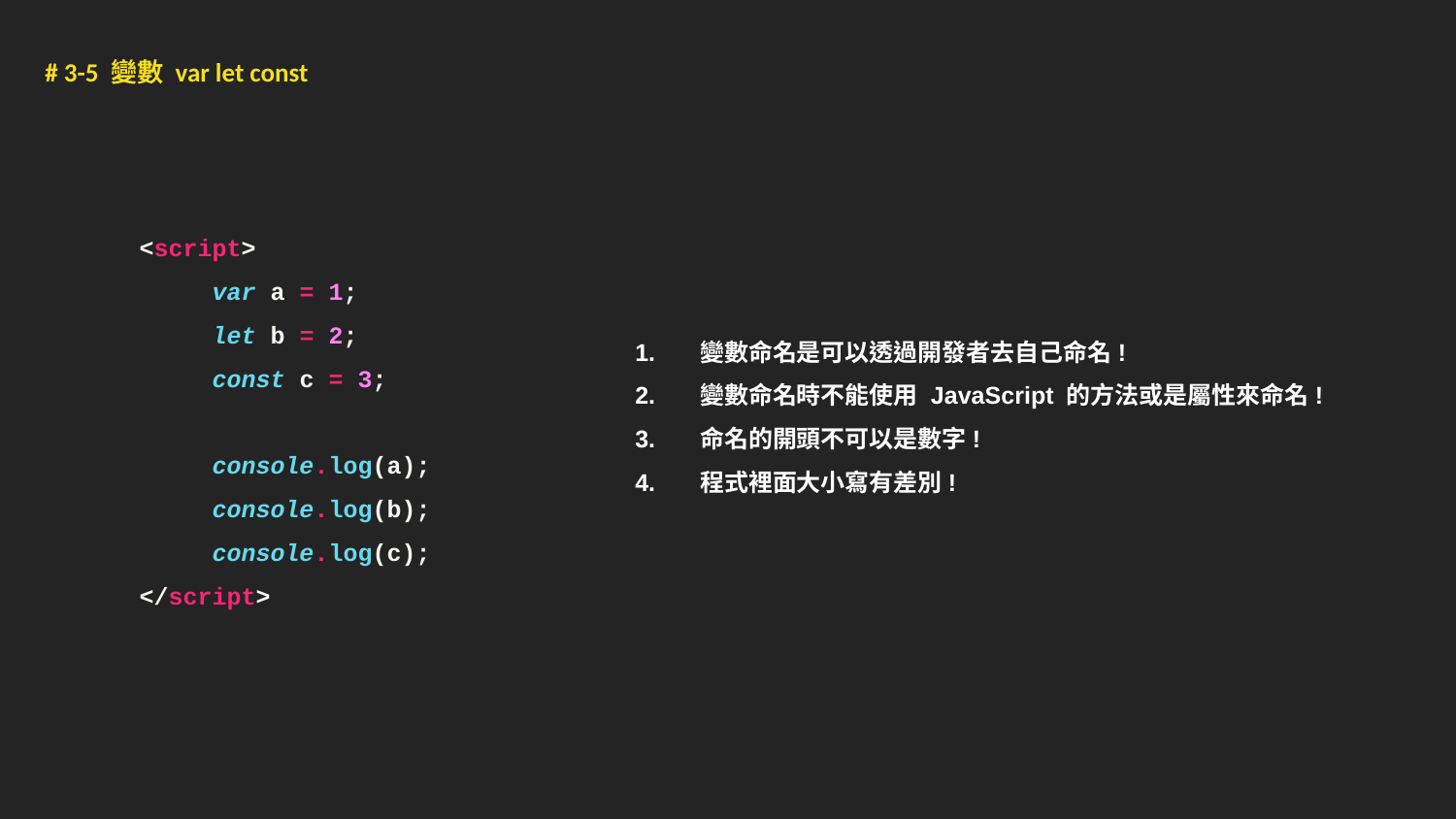

# 3-5 變數 var let const
<script>
var a = 1;
let b = 2;
const c = 3;

console.log(a);
console.log(b);
console.log(c);
</script>
變數命名是可以透過開發者去自己命名!
變數命名時不能使用 JavaScript 的方法或是屬性來命名!
命名的開頭不可以是數字!
程式裡面大小寫有差別!